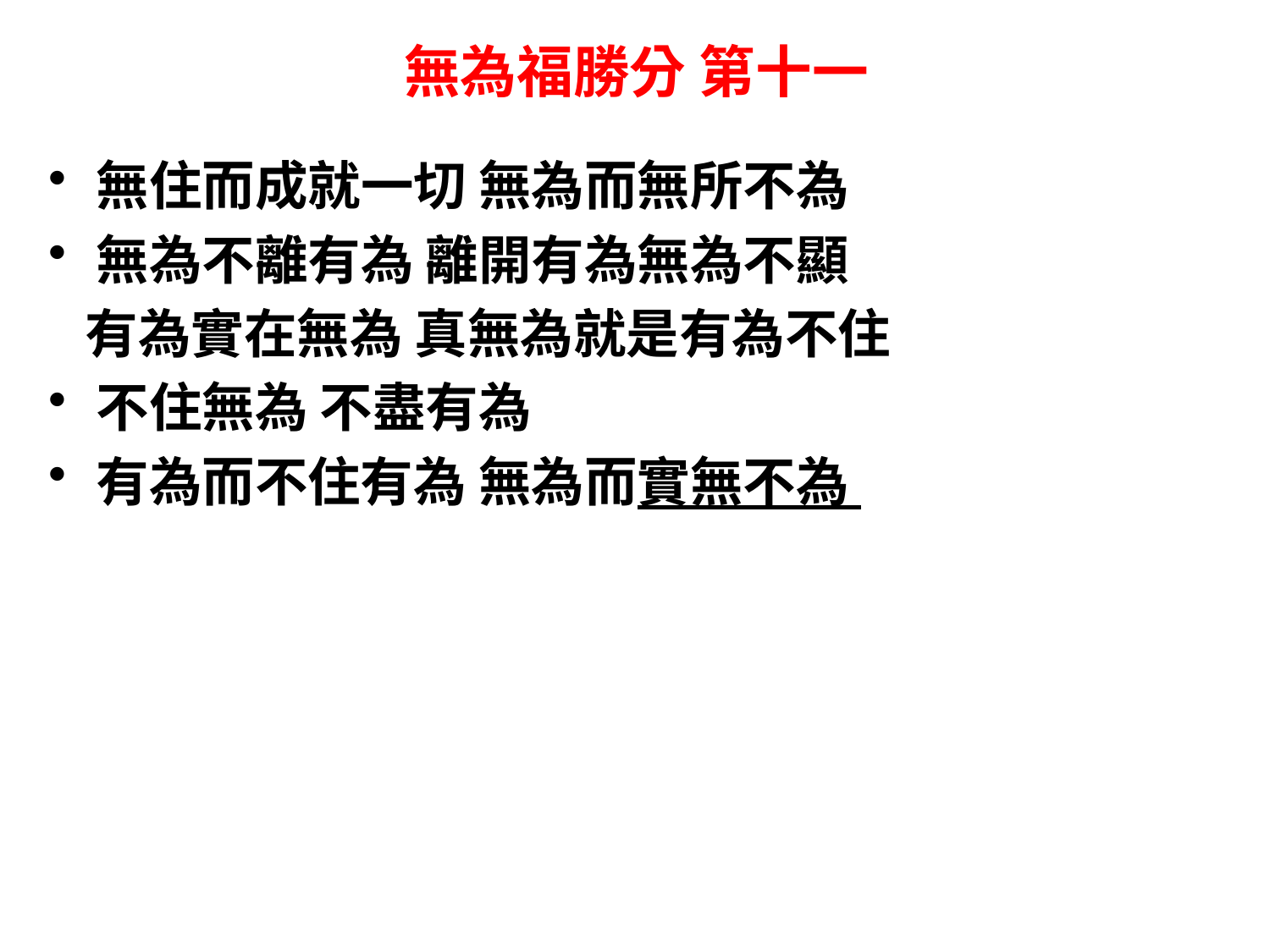

# 無為福勝分 第十一
無住而成就一切 無為而無所不為
無為不離有為 離開有為無為不顯
  有為實在無為 真無為就是有為不住
不住無為 不盡有為
有為而不住有為 無為而實無不為